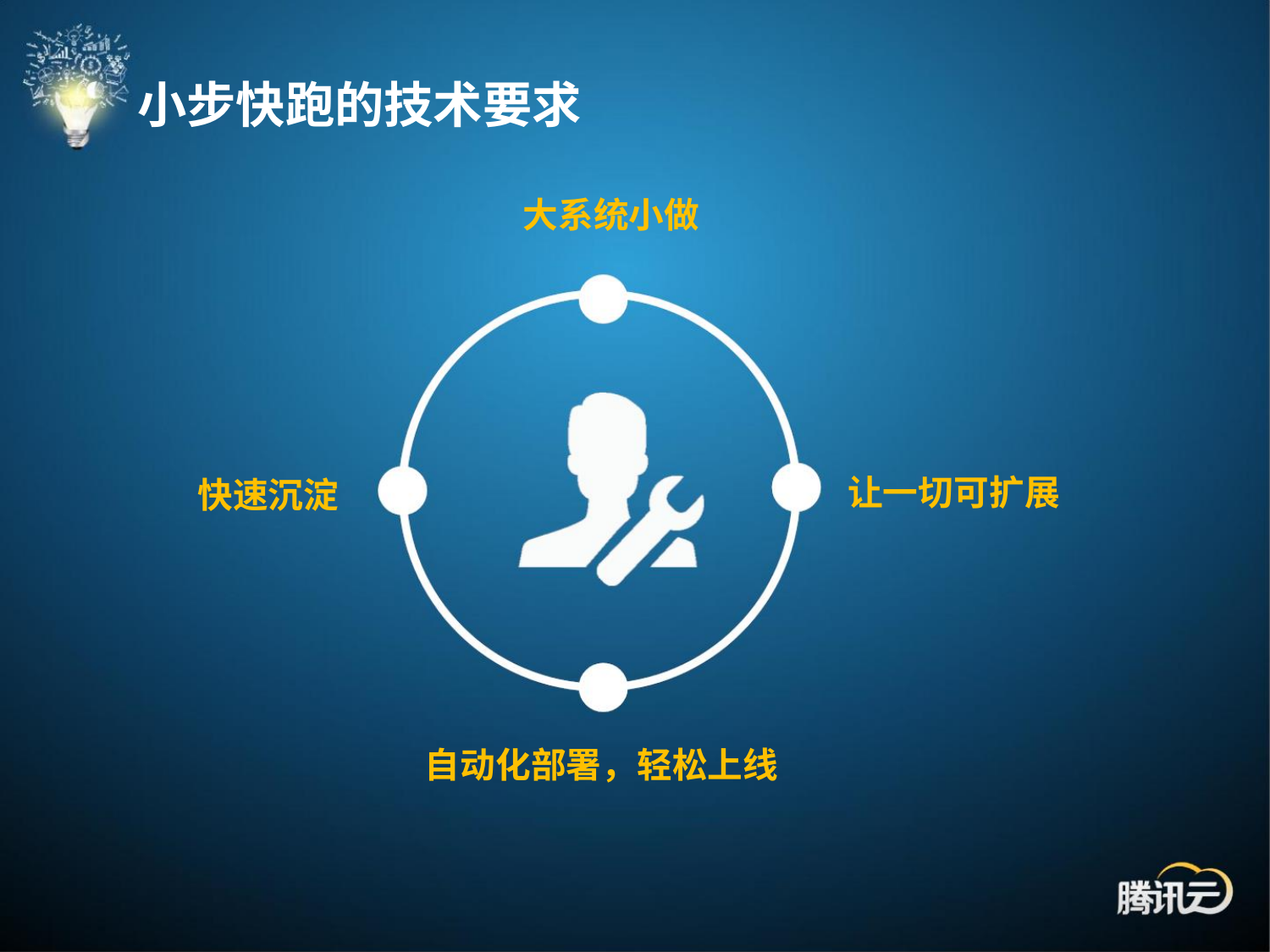

小步快跑的技术要求
大系统小做
让一切可扩展
快速沉淀
自动化部署，轻松上线